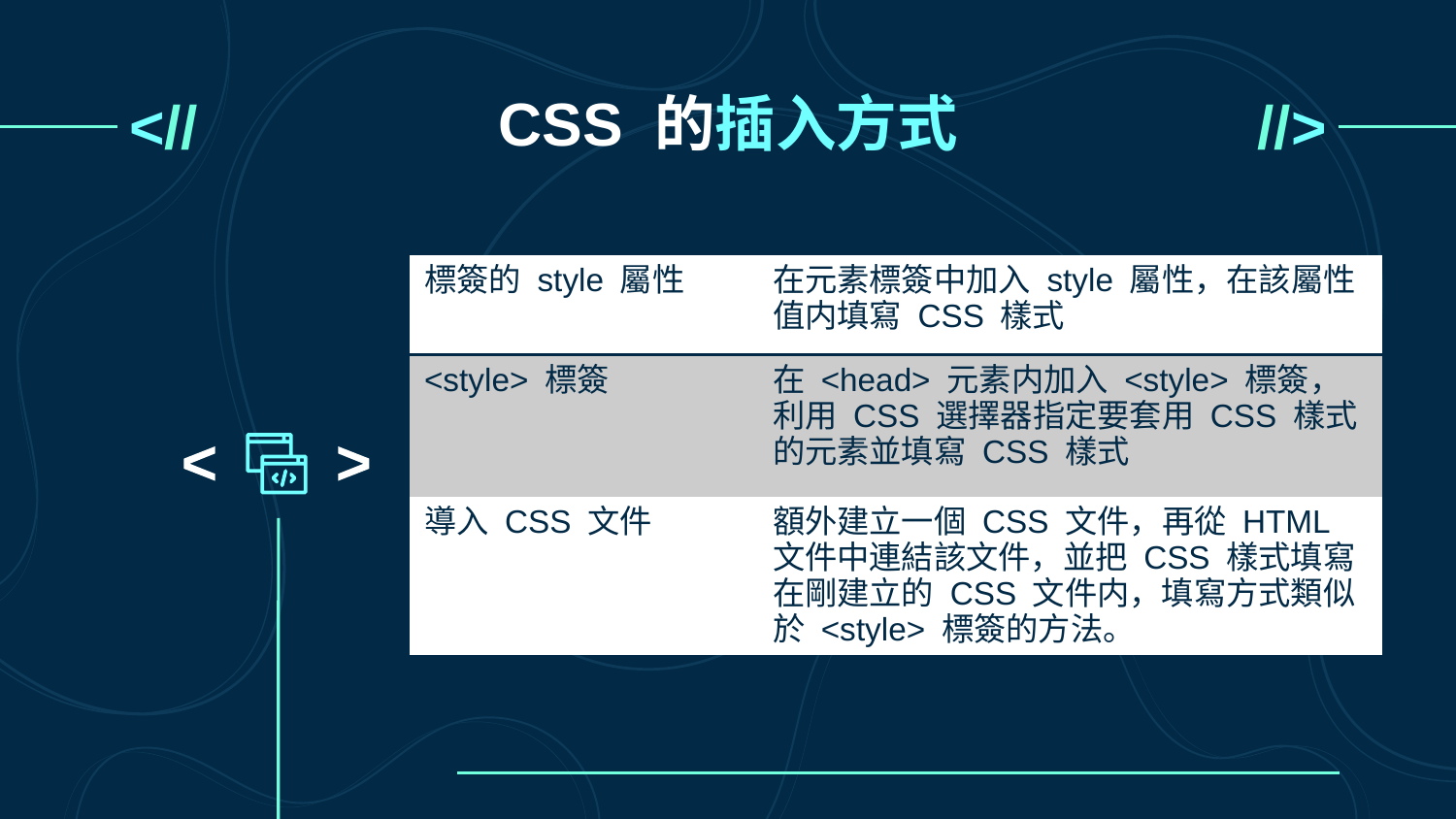

# CSS 的插入方式
<//
//>
| 標簽的 style 屬性 | 在元素標簽中加入 style 屬性，在該屬性值内填寫 CSS 樣式 |
| --- | --- |
| <style> 標簽 | 在 <head> 元素内加入 <style> 標簽，利用 CSS 選擇器指定要套用 CSS 樣式的元素並填寫 CSS 樣式 |
| 導入 CSS 文件 | 額外建立一個 CSS 文件，再從 HTML 文件中連結該文件，並把 CSS 樣式填寫在剛建立的 CSS 文件内，填寫方式類似於 <style> 標簽的方法。 |

<
<